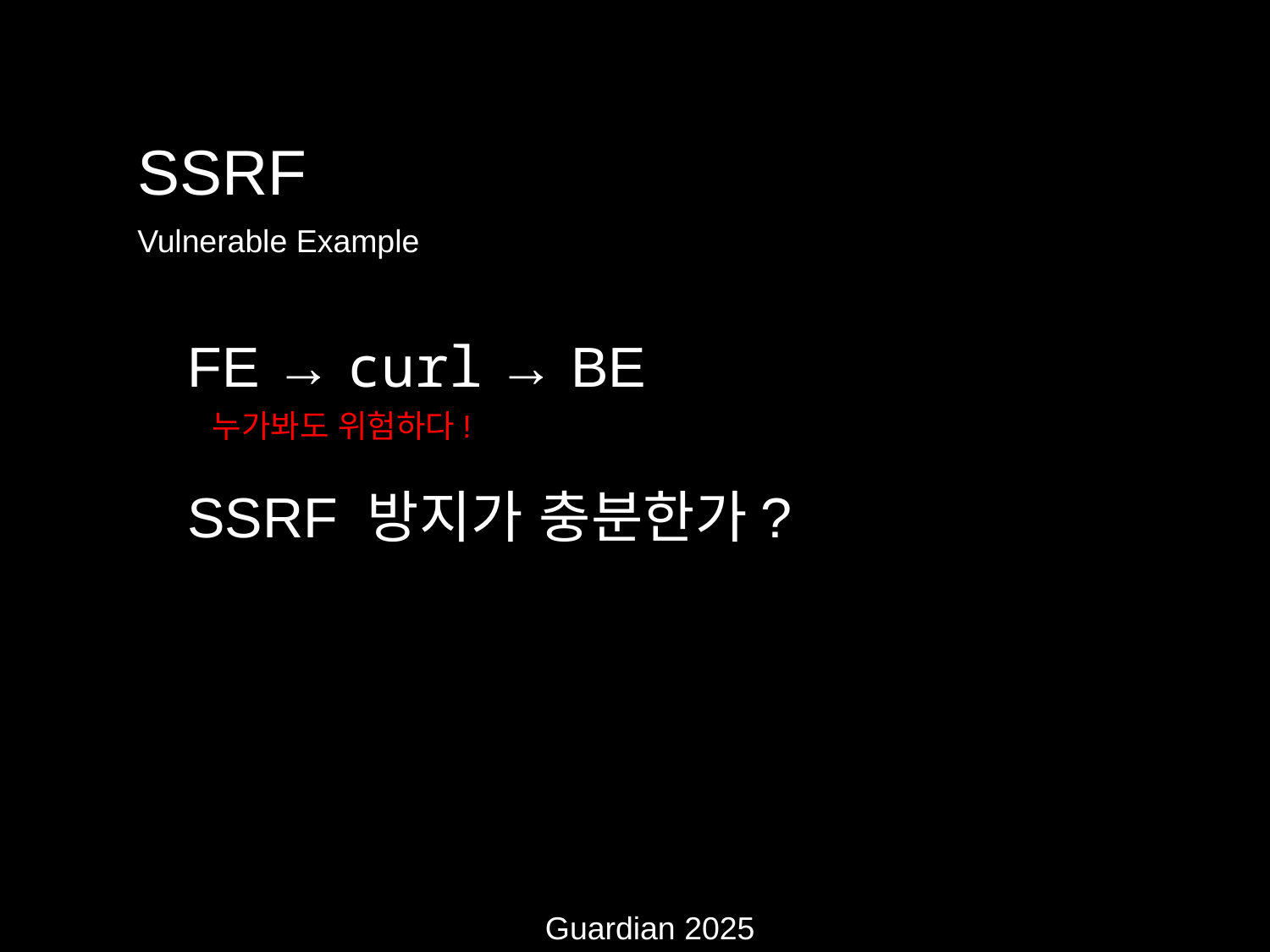

SSRF
Vulnerable Example
FE → curl → BE
SSRF 방지가 충분한가?
누가봐도 위험하다!